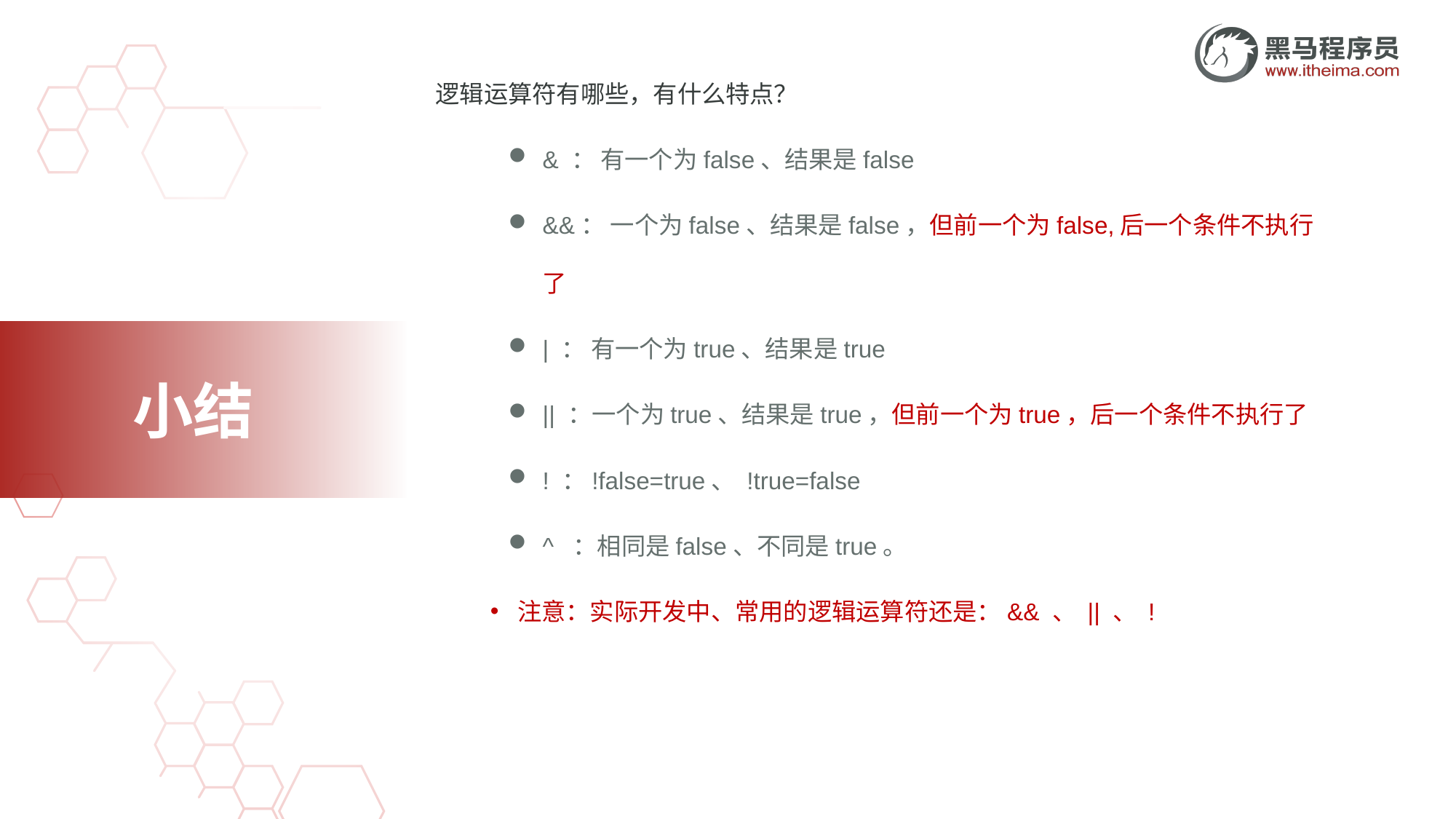

逻辑运算符有哪些，有什么特点？
& ： 有一个为false、结果是false
&&： 一个为false、结果是false，但前一个为false,后一个条件不执行了
| ： 有一个为true、结果是true
|| ：一个为true、结果是true，但前一个为true，后一个条件不执行了
! ：!false=true、 !true=false
^  ：相同是false、不同是true。
注意：实际开发中、常用的逻辑运算符还是：&& 、 || 、 !